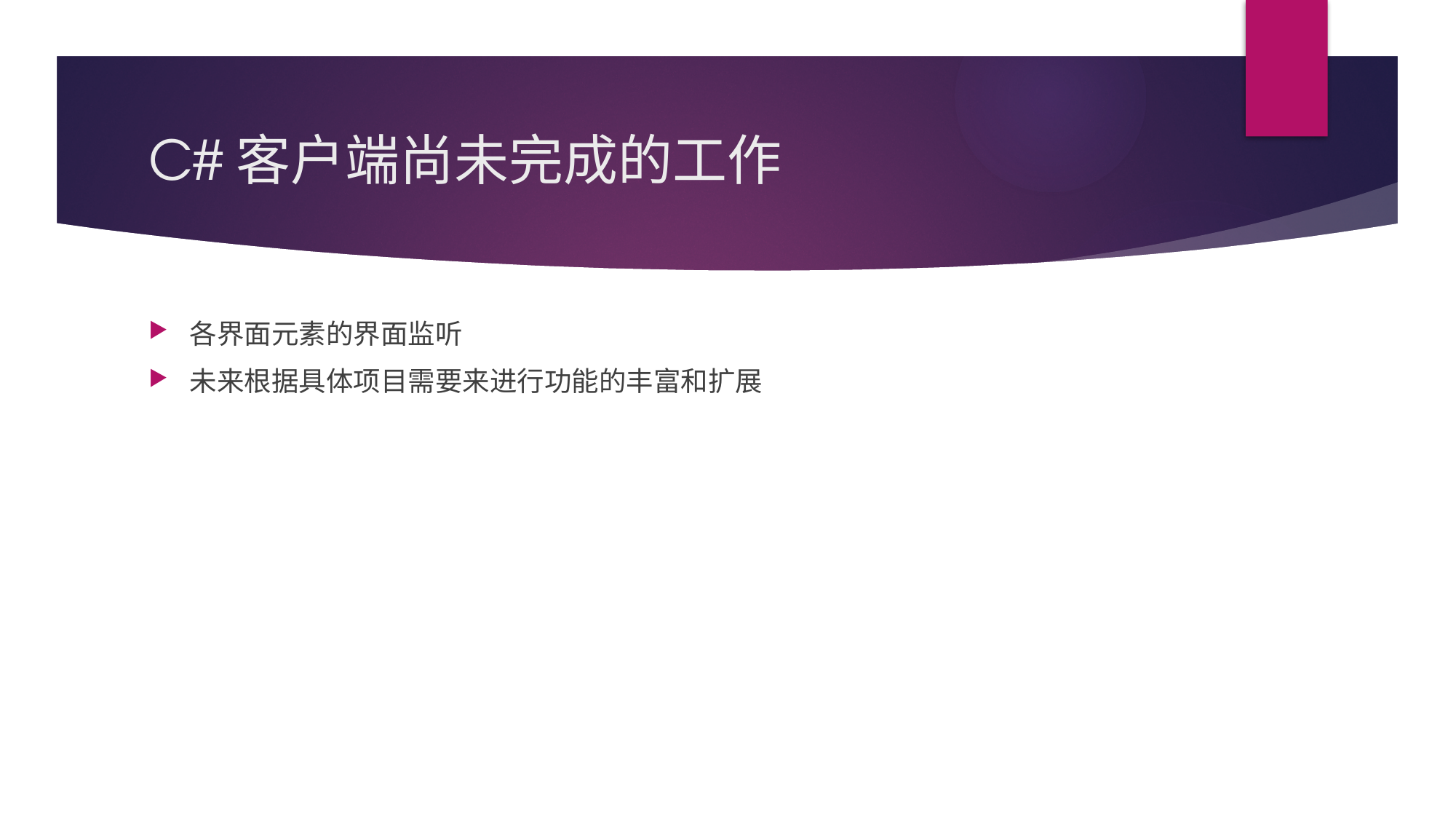

# C#客户端尚未完成的工作
各界面元素的界面监听
未来根据具体项目需要来进行功能的丰富和扩展